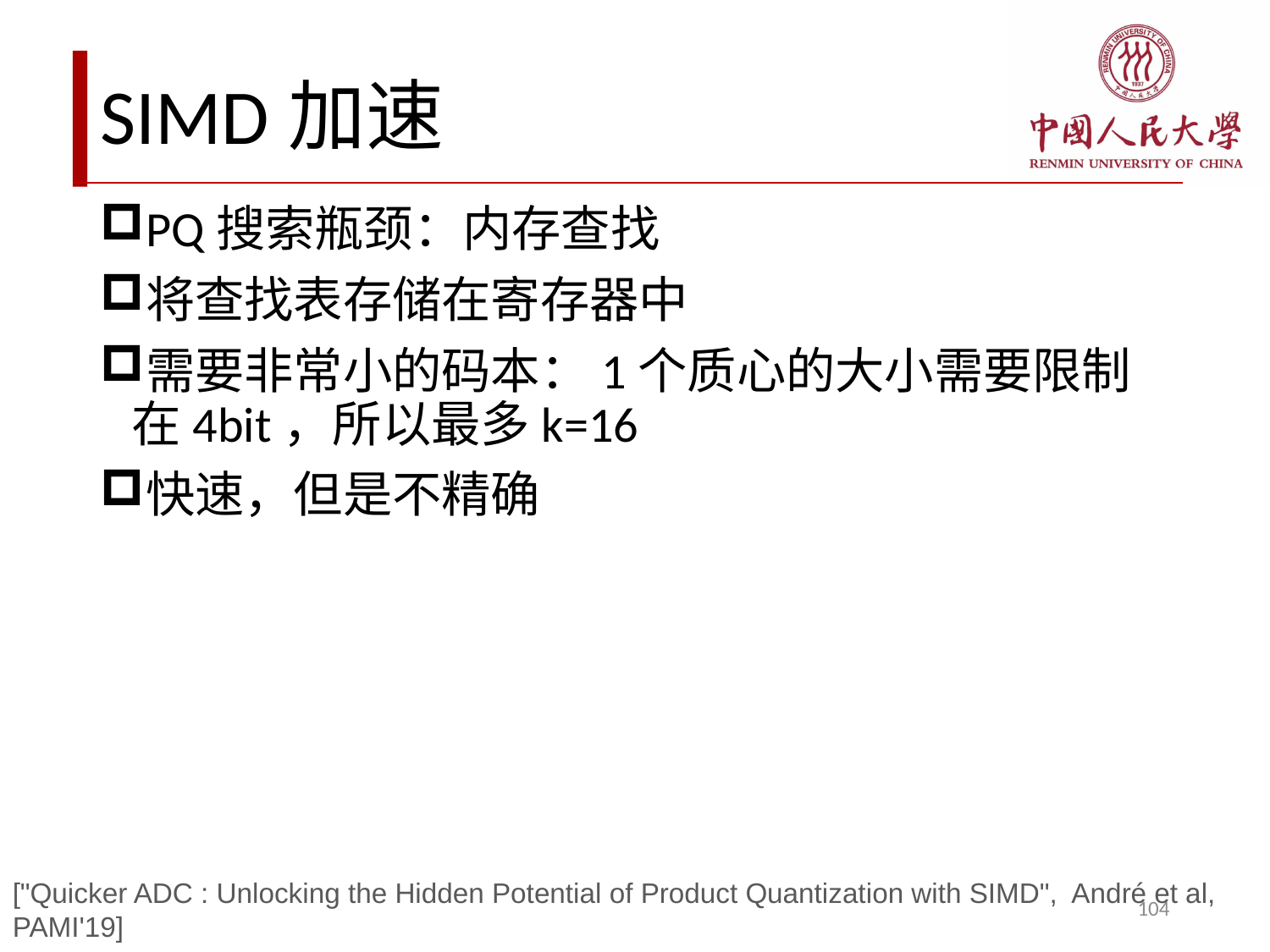

# SIMD加速
PQ搜索瓶颈：内存查找
将查找表存储在寄存器中
需要非常小的码本：1个质心的大小需要限制在4bit，所以最多k=16
快速，但是不精确
["Quicker ADC : Unlocking the Hidden Potential of Product Quantization with SIMD",  André et al, PAMI'19]
104